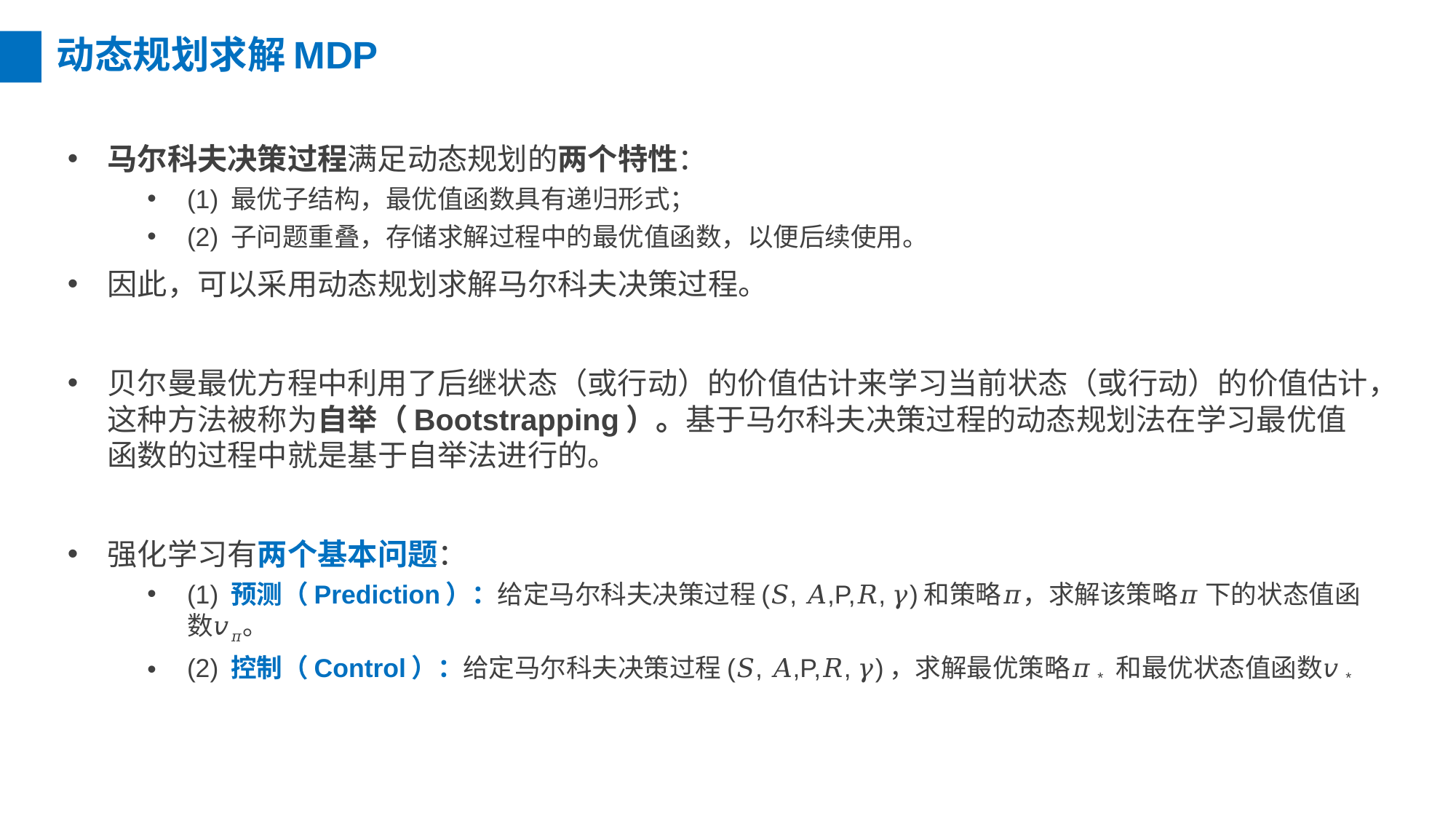

动态规划求解MDP
马尔科夫决策过程满足动态规划的两个特性：
(1) 最优子结构，最优值函数具有递归形式；
(2) 子问题重叠，存储求解过程中的最优值函数，以便后续使用。
因此，可以采用动态规划求解马尔科夫决策过程。

贝尔曼最优方程中利用了后继状态（或行动）的价值估计来学习当前状态（或行动）的价值估计，这种方法被称为自举（Bootstrapping）。基于马尔科夫决策过程的动态规划法在学习最优值函数的过程中就是基于自举法进行的。

强化学习有两个基本问题：
(1) 预测（Prediction）：给定马尔科夫决策过程(𝑆, 𝐴,P,𝑅, 𝛾)和策略𝜋，求解该策略𝜋 下的状态值函数𝑣𝜋。
(2) 控制（Control）：给定马尔科夫决策过程(𝑆, 𝐴,P,𝑅, 𝛾)，求解最优策略𝜋* 和最优状态值函数𝑣*